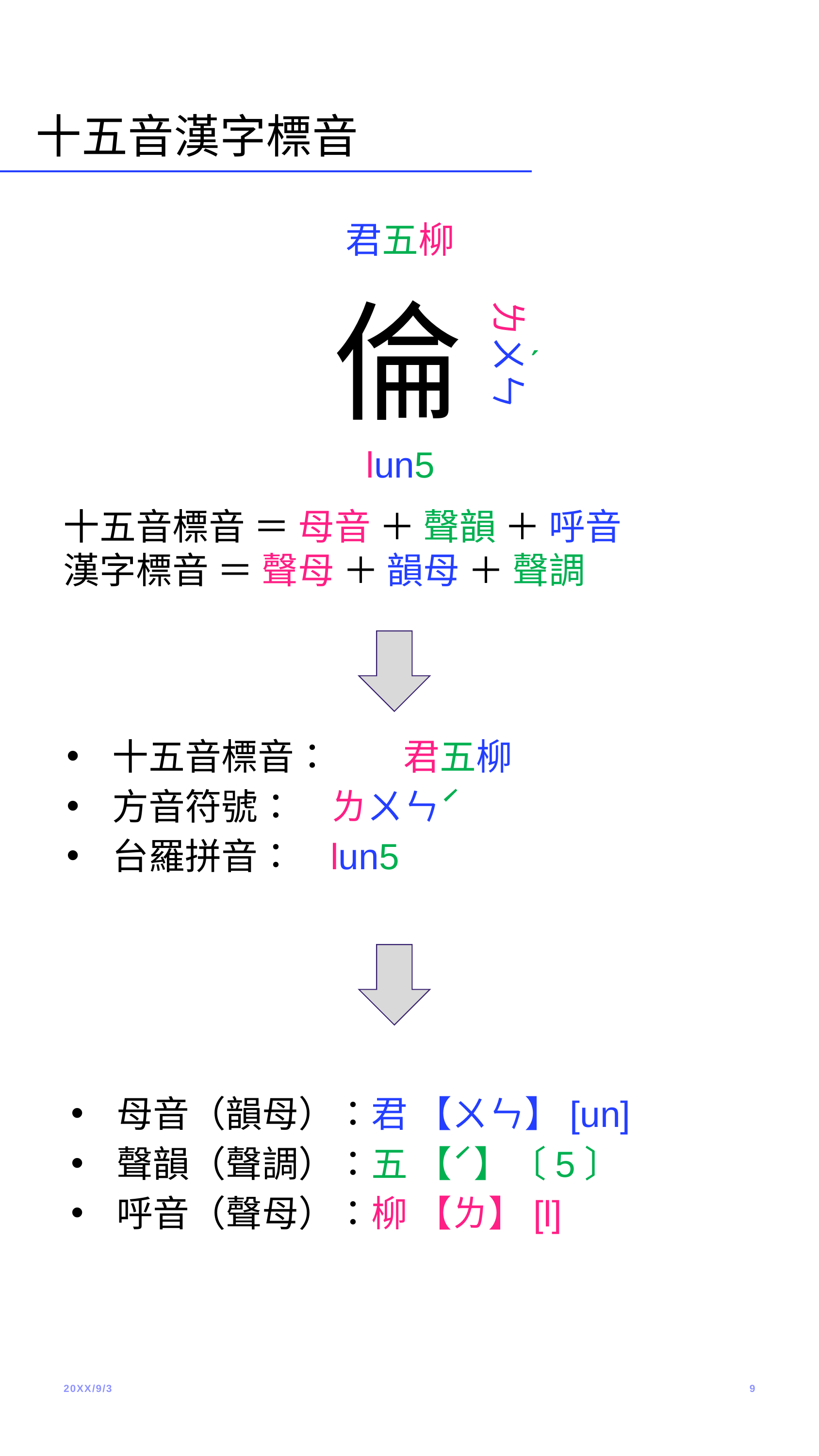

# 十五音漢字標音
君五柳
倫
ㄌㄨㄣ
ˊ
lun5
十五音標音 ＝ 母音 ＋ 聲韻 ＋ 呼音
漢字標音 ＝ 聲母 ＋ 韻母 ＋ 聲調

十五音標音：	君五柳
方音符號： 	ㄌㄨㄣˊ
台羅拼音：	lun5

母音（韻母）：君 【ㄨㄣ】[un]
聲韻（聲調）：五 【ˊ】〔5〕
呼音（聲母）：柳 【ㄌ】[l]
20XX/9/3
9